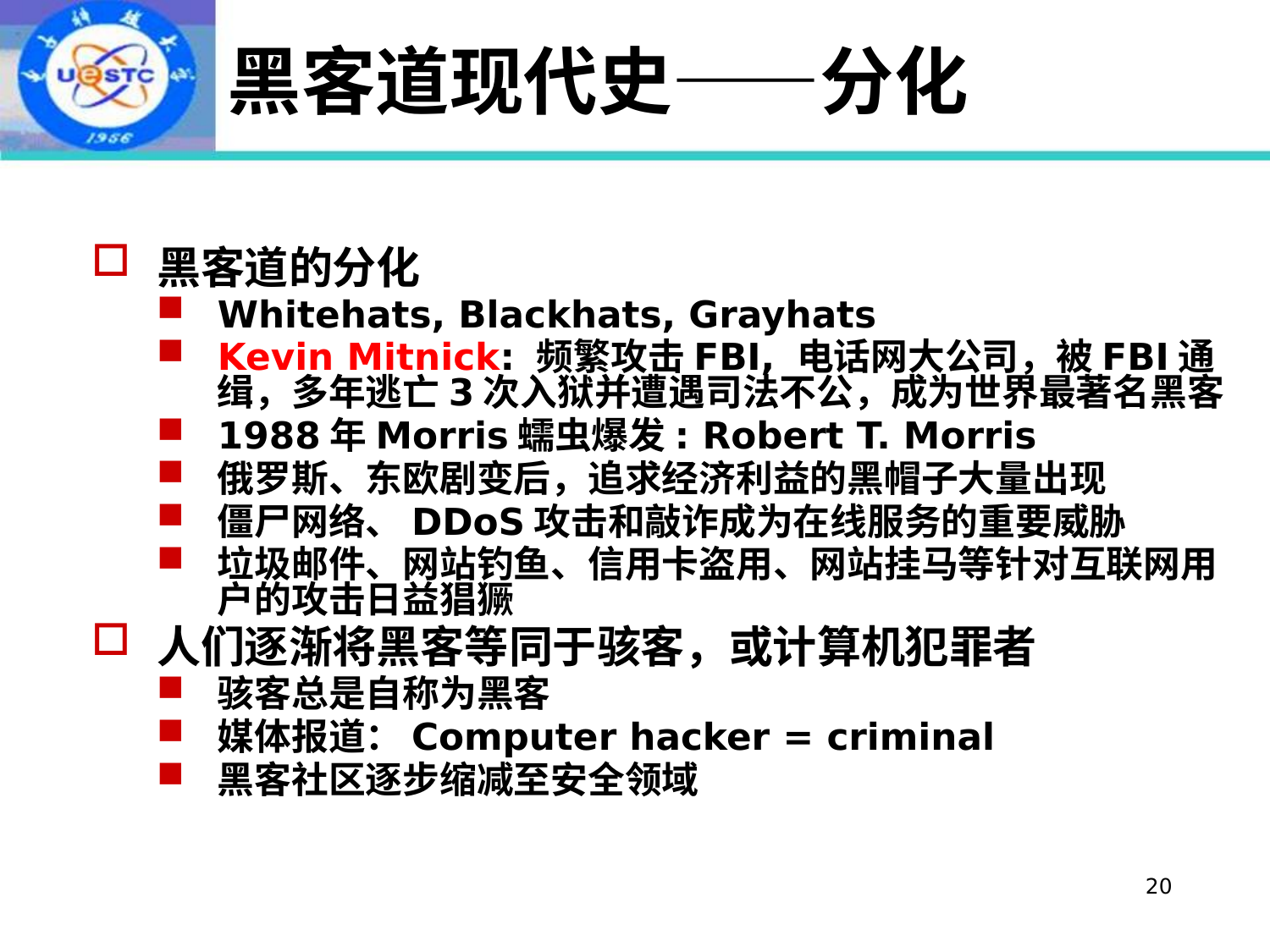

# 黑客道现代史——分化
黑客道的分化
Whitehats, Blackhats, Grayhats
Kevin Mitnick: 频繁攻击FBI, 电话网大公司，被FBI通缉，多年逃亡3次入狱并遭遇司法不公，成为世界最著名黑客
1988年Morris蠕虫爆发: Robert T. Morris
俄罗斯、东欧剧变后，追求经济利益的黑帽子大量出现
僵尸网络、DDoS攻击和敲诈成为在线服务的重要威胁
垃圾邮件、网站钓鱼、信用卡盗用、网站挂马等针对互联网用户的攻击日益猖獗
人们逐渐将黑客等同于骇客，或计算机犯罪者
骇客总是自称为黑客
媒体报道：Computer hacker = criminal
黑客社区逐步缩减至安全领域

20